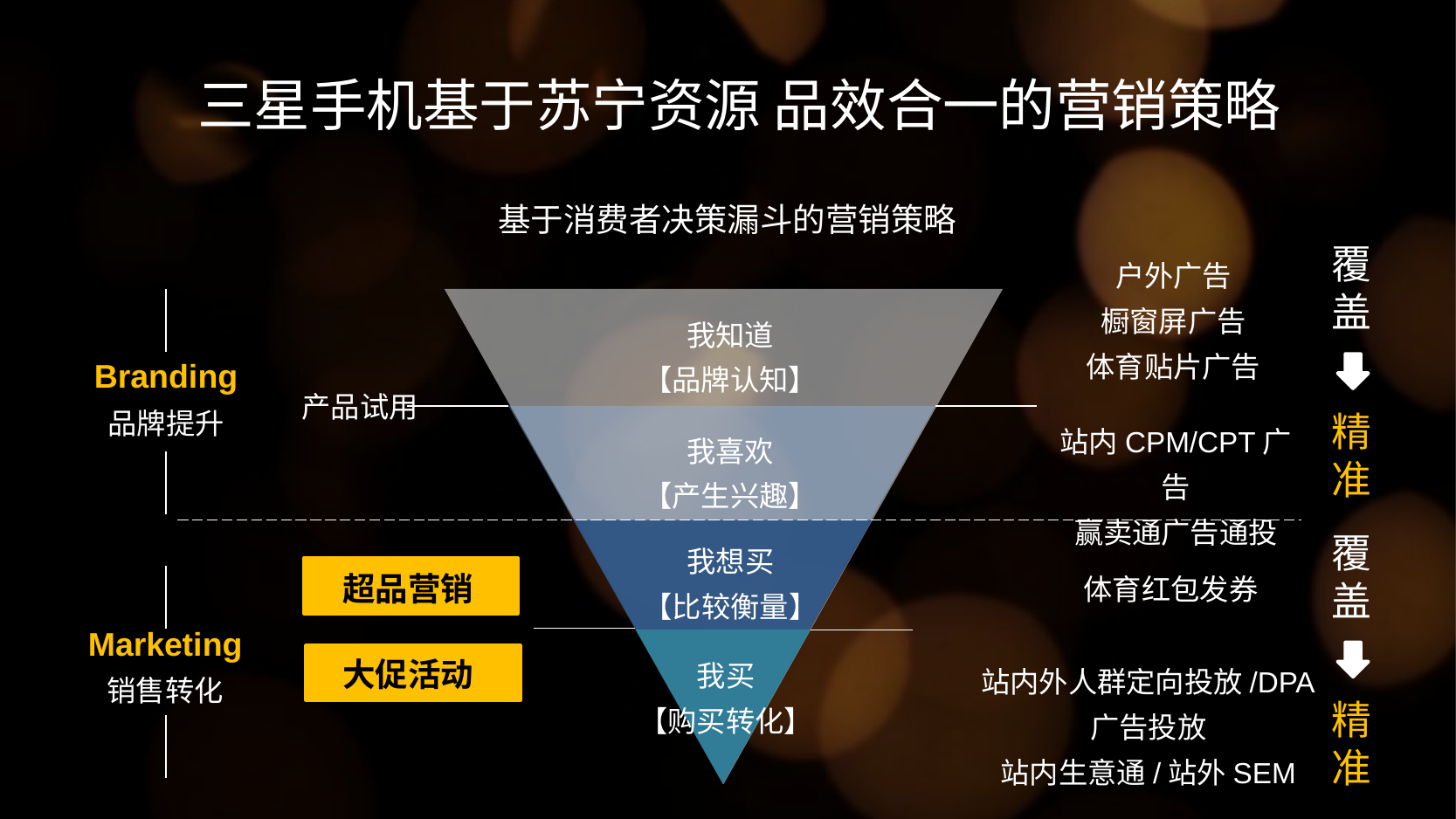

三星手机基于苏宁资源 品效合一的营销策略
基于消费者决策漏斗的营销策略
覆盖

精准
户外广告
橱窗屏广告
体育贴片广告

我知道
【品牌认知】
我喜欢
【产生兴趣】
我想买
【比较衡量】
我买
【购买转化】
Branding
品牌提升
产品试用
站内CPM/CPT广告
赢卖通广告通投
覆盖

精准
超品营销
体育红包发券

Marketing
销售转化
大促活动

站内外人群定向投放/DPA广告投放
站内生意通/站外SEM